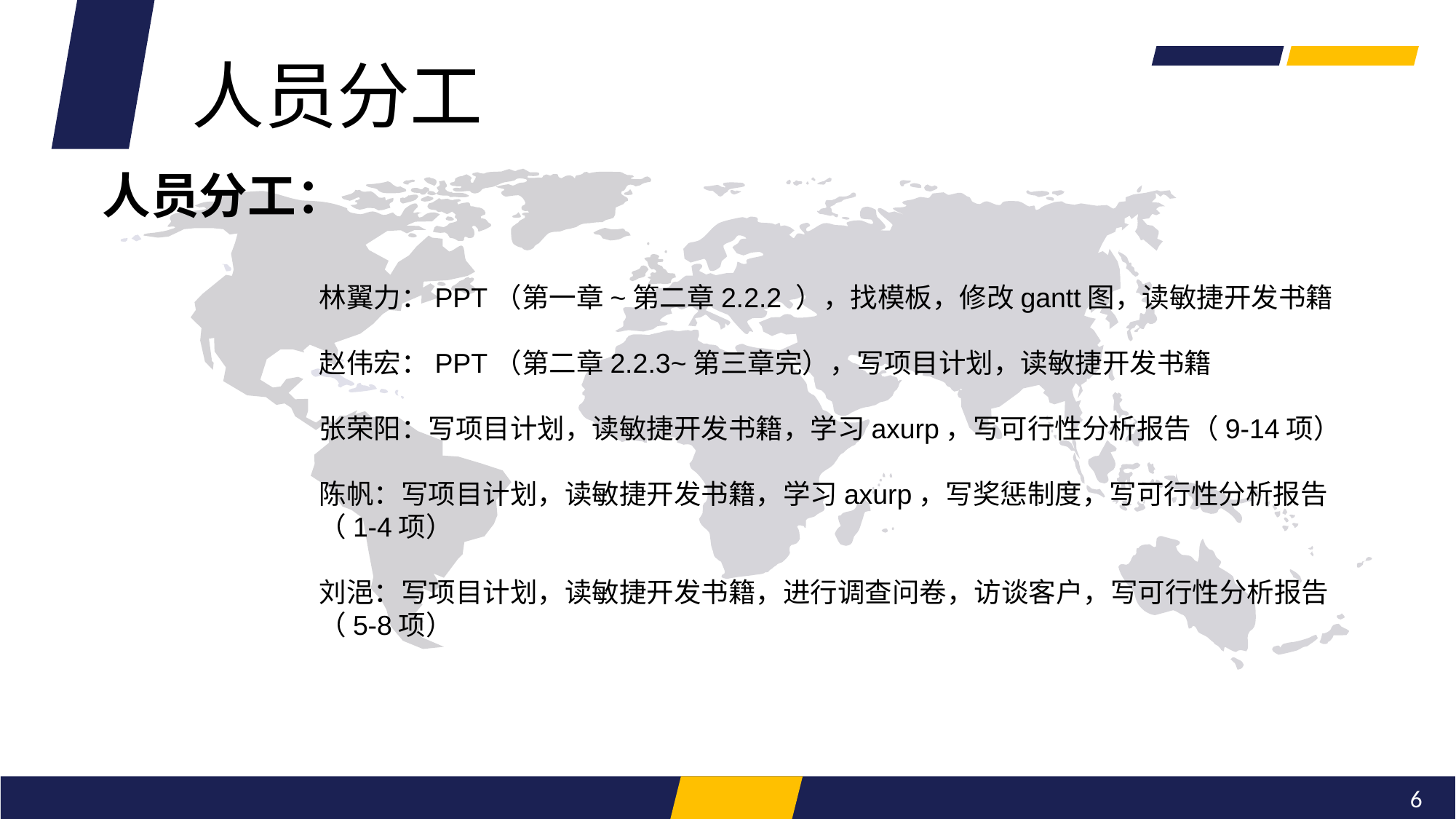

人员分工

人员分工：

林翼力：PPT（第一章~第二章2.2.2 ），找模板，修改gantt图，读敏捷开发书籍

赵伟宏：PPT（第二章2.2.3~第三章完），写项目计划，读敏捷开发书籍

张荣阳：写项目计划，读敏捷开发书籍，学习axurp，写可行性分析报告（9-14项）

陈帆：写项目计划，读敏捷开发书籍，学习axurp，写奖惩制度，写可行性分析报告
（1-4项）

刘浥：写项目计划，读敏捷开发书籍，进行调查问卷，访谈客户，写可行性分析报告
（5-8项）

6